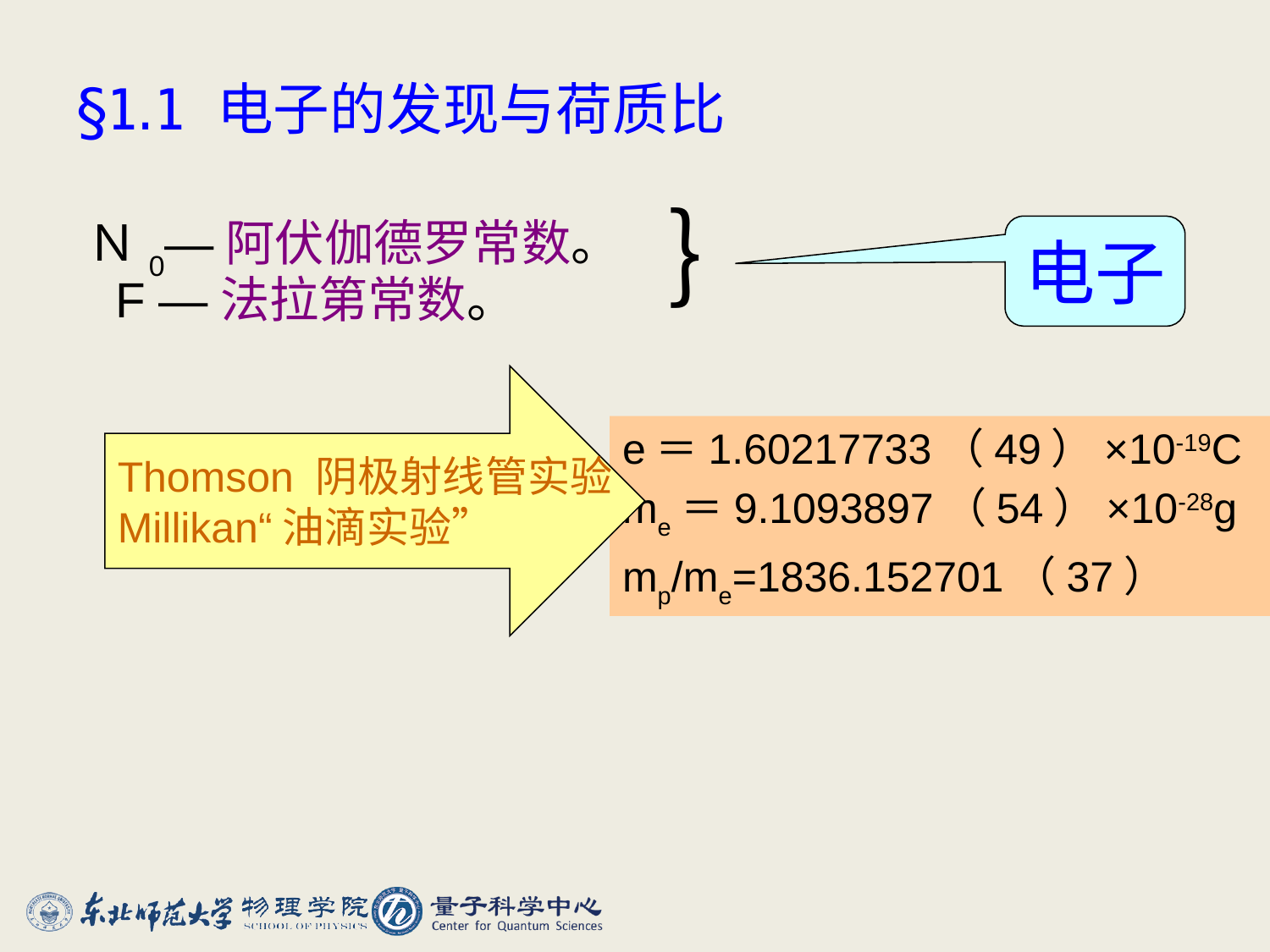

# §1.1 电子的发现与荷质比
｝
电子
Ｎ0—阿伏伽德罗常数。
  F —法拉第常数。
Thomson 阴极射线管实验
Millikan“油滴实验”
e＝1.60217733（49）×10-19C
me＝9.1093897（54）×10-28g
mp/me=1836.152701（37）